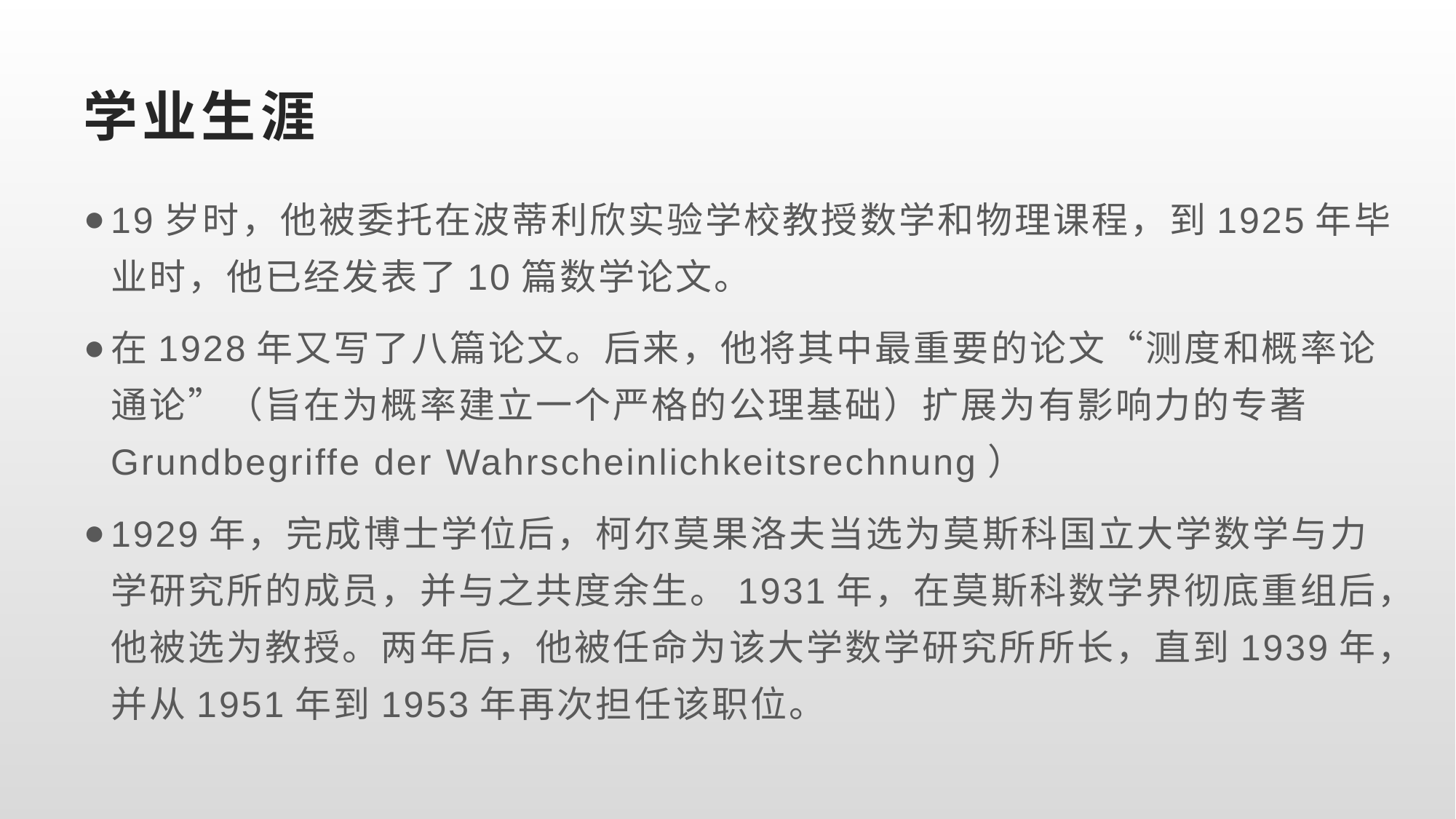

# 学业生涯
19岁时，他被委托在波蒂利欣实验学校教授数学和物理课程，到1925年毕业时，他已经发表了10篇数学论文。
在1928年又写了八篇论文。后来，他将其中最重要的论文“测度和概率论通论”（旨在为概率建立一个严格的公理基础）扩展为有影响力的专著Grundbegriffe der Wahrscheinlichkeitsrechnung）
1929年，完成博士学位后，柯尔莫果洛夫当选为莫斯科国立大学数学与力学研究所的成员，并与之共度余生。1931年，在莫斯科数学界彻底重组后，他被选为教授。两年后，他被任命为该大学数学研究所所长，直到1939年，并从1951年到1953年再次担任该职位。